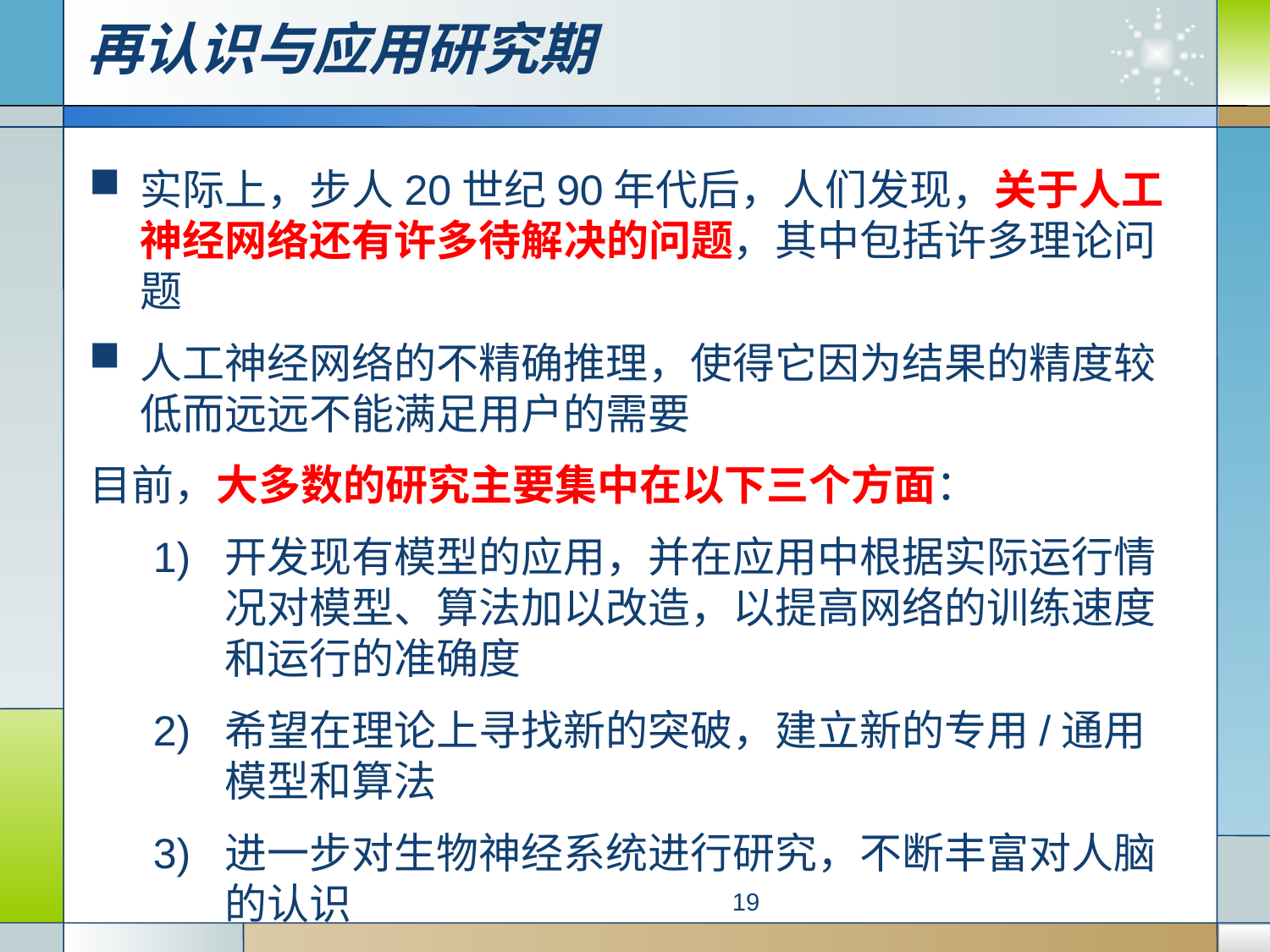

# 再认识与应用研究期
实际上，步人20世纪90年代后，人们发现，关于人工神经网络还有许多待解决的问题，其中包括许多理论问题
人工神经网络的不精确推理，使得它因为结果的精度较低而远远不能满足用户的需要
目前，大多数的研究主要集中在以下三个方面：
开发现有模型的应用，并在应用中根据实际运行情况对模型、算法加以改造，以提高网络的训练速度和运行的准确度
希望在理论上寻找新的突破，建立新的专用/通用模型和算法
进一步对生物神经系统进行研究，不断丰富对人脑的认识
19